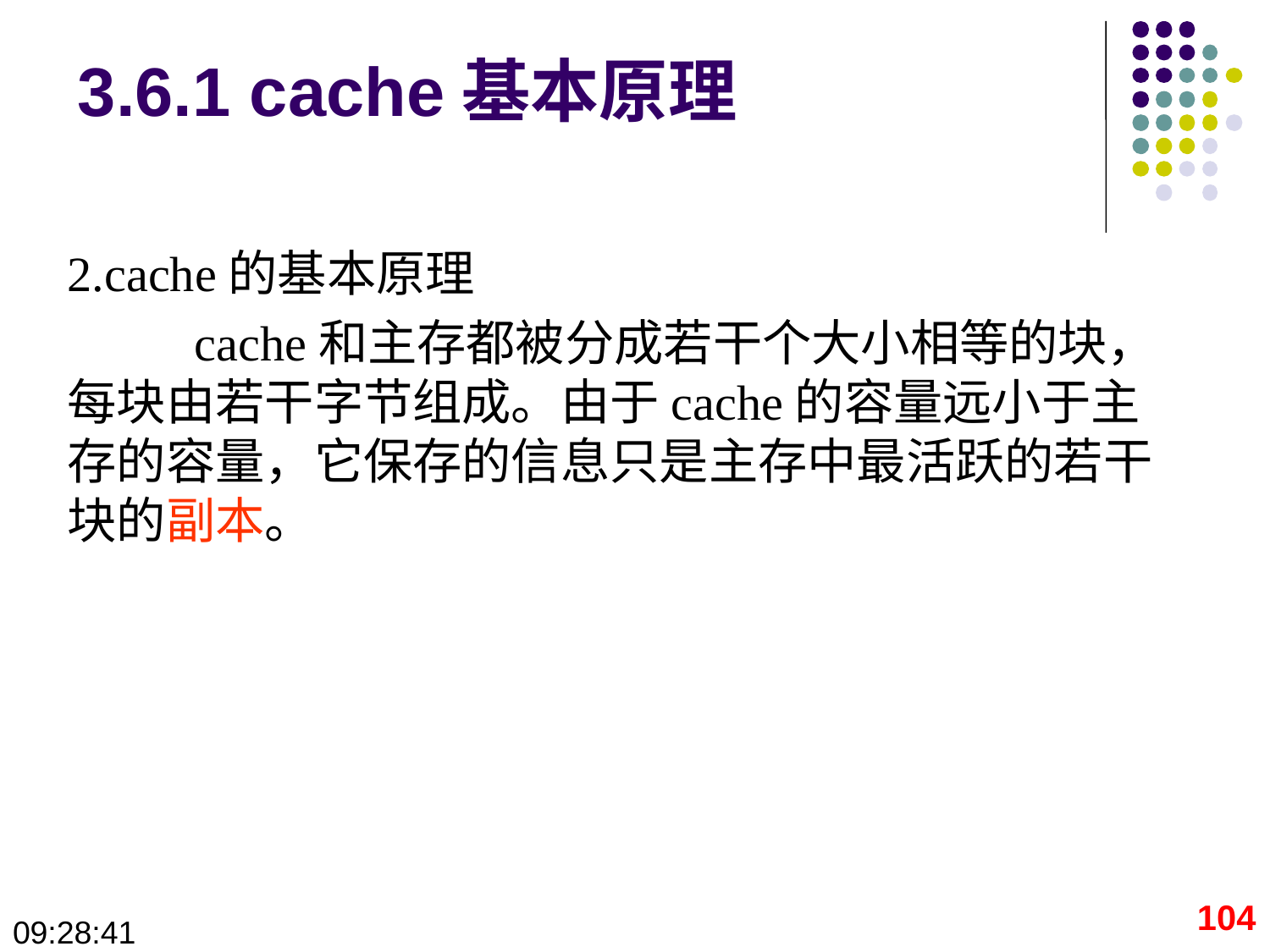

# 3.6.1 cache基本原理
2.cache的基本原理
	cache和主存都被分成若干个大小相等的块，每块由若干字节组成。由于cache的容量远小于主存的容量，它保存的信息只是主存中最活跃的若干块的副本。
104
09:28:41